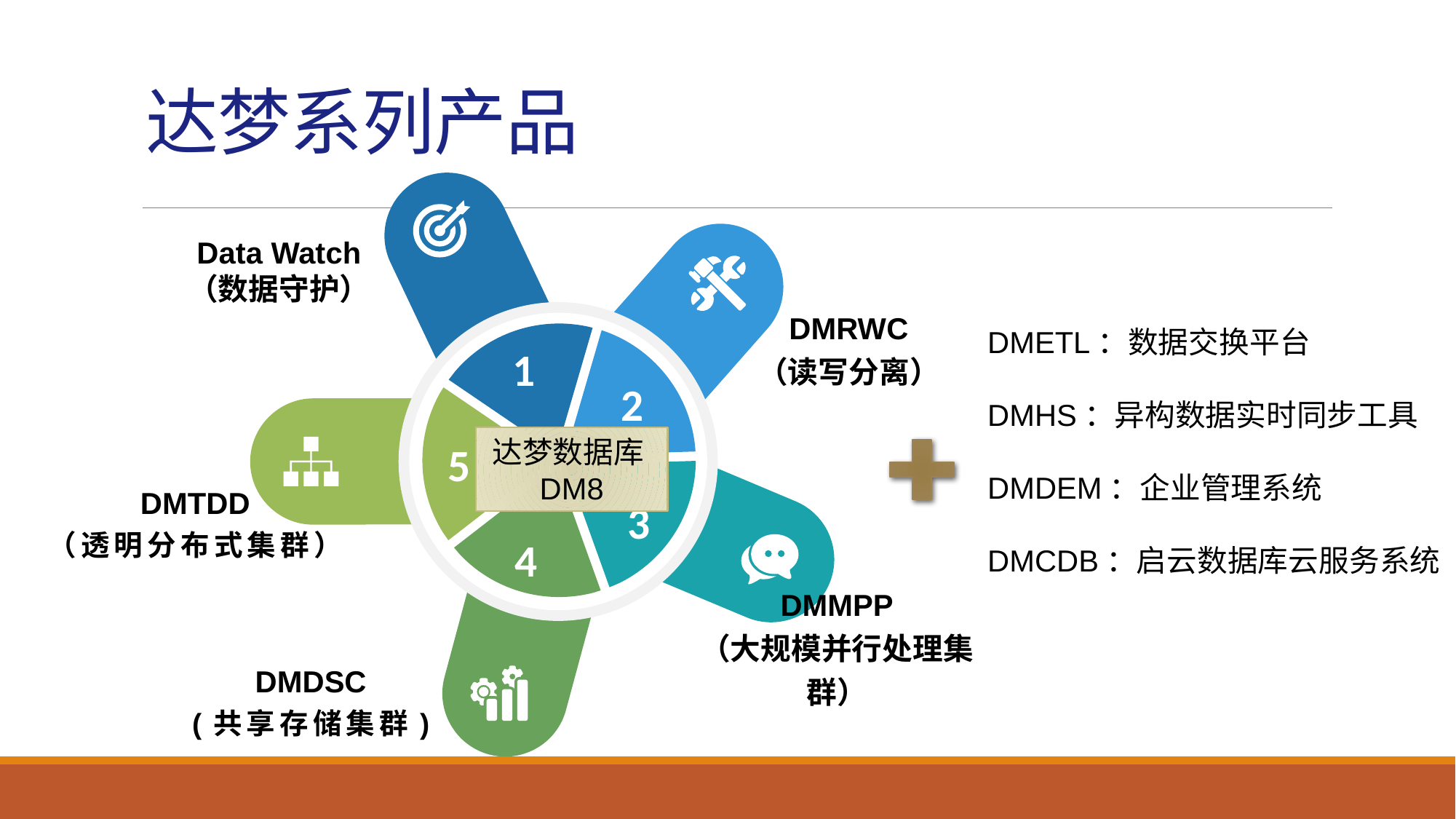

# 达梦系列产品

Data Watch
（数据守护）

DMETL：数据交换平台

DMHS：异构数据实时同步工具

DMDEM：企业管理系统

DMCDB：启云数据库云服务系统

DMRWC
（读写分离）

1

2

达梦数据库DM8
5

3
DMTDD
（透明分布式集群）
4

DMMPP
（大规模并行处理集群）

DMDSC
(共享存储集群)